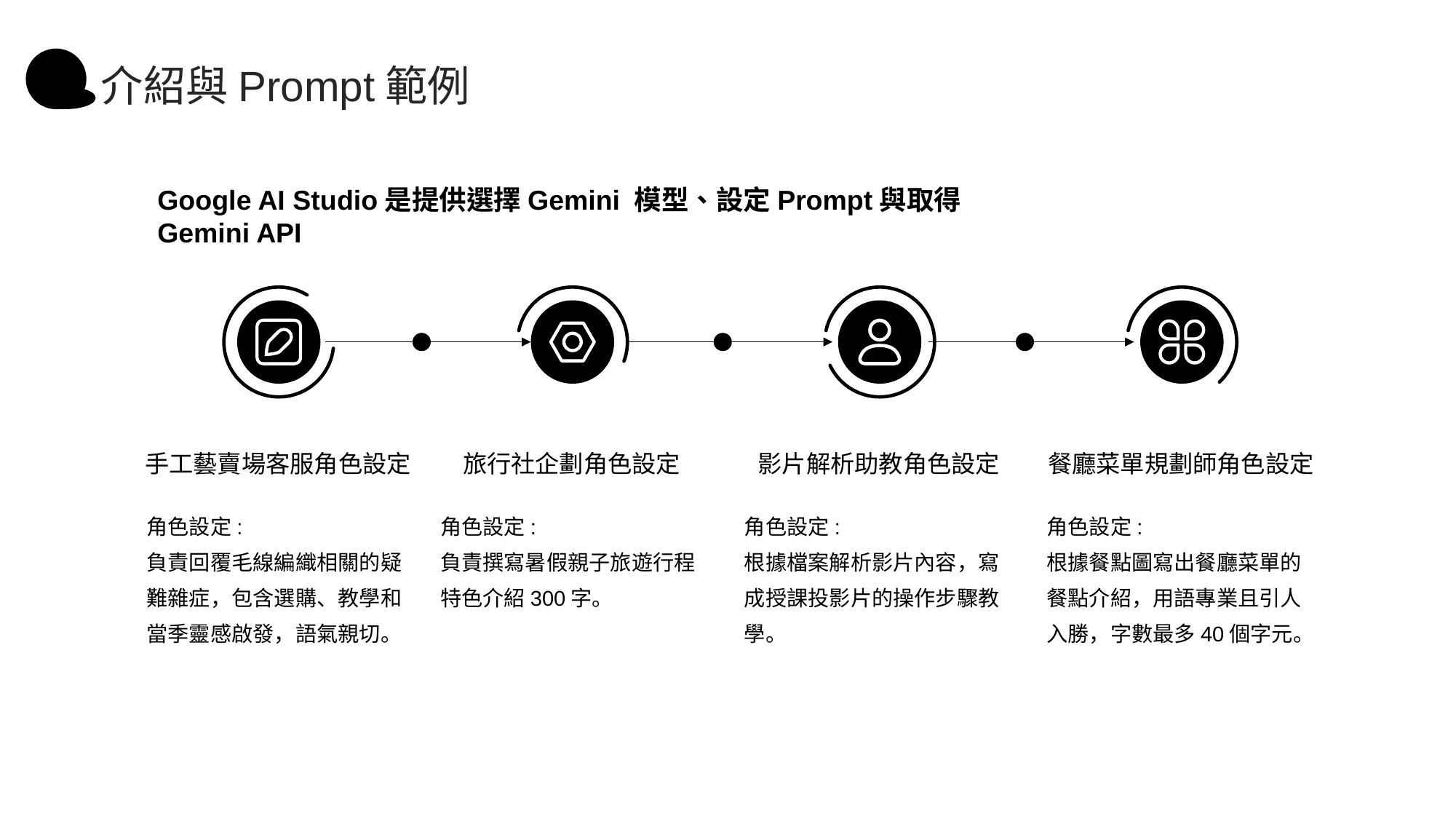

介紹與Prompt範例
Google AI Studio是提供選擇Gemini 模型、設定Prompt與取得Gemini API

手工藝賣場客服角色設定
旅行社企劃角色設定
影片解析助教角色設定
餐廳菜單規劃師角色設定
角色設定:
負責回覆毛線編織相關的疑難雜症，包含選購、教學和當季靈感啟發，語氣親切。
角色設定:
負責撰寫暑假親子旅遊行程特色介紹300字。
角色設定:
根據檔案解析影片內容，寫成授課投影片的操作步驟教學。
角色設定:
根據餐點圖寫出餐廳菜單的餐點介紹，用語專業且引人入勝，字數最多40個字元。